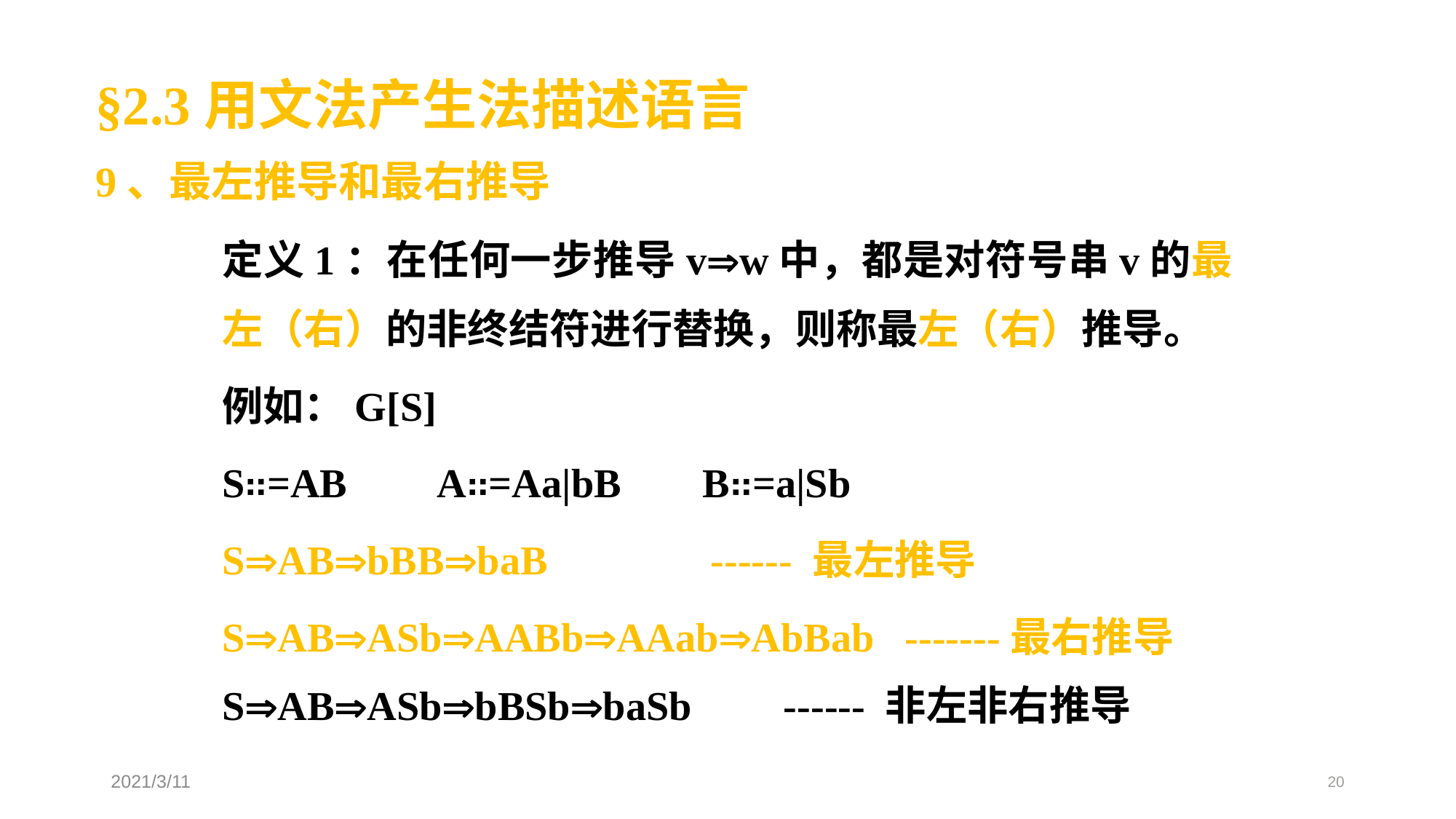

§2.3用文法产生法描述语言
9、最左推导和最右推导
定义1：在任何一步推导v⇒w中，都是对符号串v的最左（右）的非终结符进行替换，则称最左（右）推导。
例如：G[S]
S∷=AB         A∷=Aa|bB        B∷=a|Sb
S⇒AB⇒bBB⇒baB                ------ 最左推导
S⇒AB⇒ASb⇒AABb⇒AAab⇒AbBab   -------最右推导
S⇒AB⇒ASb⇒bBSb⇒baSb         ------ 非左非右推导
2021/3/11
20